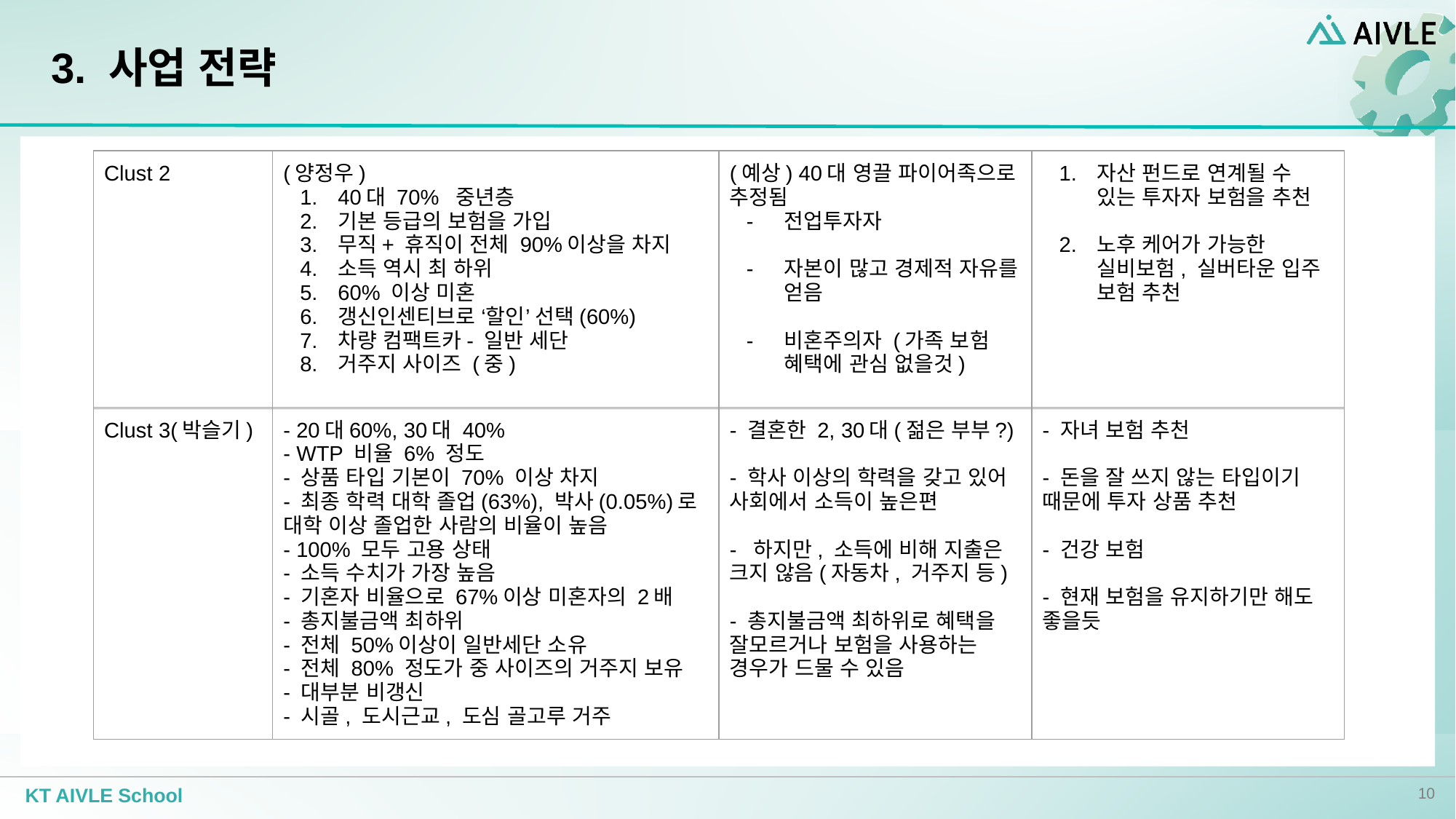

# 3. 사업 전략
| Clust 2 | (양정우) 40대 70% 중년층 기본 등급의 보험을 가입 무직+ 휴직이 전체 90%이상을 차지 소득 역시 최 하위 60% 이상 미혼 갱신인센티브로 ‘할인’ 선택(60%) 차량 컴팩트카- 일반 세단 거주지 사이즈 (중) | (예상) 40대 영끌 파이어족으로 추정됨 전업투자자 자본이 많고 경제적 자유를 얻음 비혼주의자 (가족 보험 혜택에 관심 없을것) | 자산 펀드로 연계될 수 있는 투자자 보험을 추천 노후 케어가 가능한 실비보험, 실버타운 입주 보험 추천 |
| --- | --- | --- | --- |
| Clust 3(박슬기) | - 20대60%, 30대 40% - WTP 비율 6% 정도 - 상품 타입 기본이 70% 이상 차지 - 최종 학력 대학 졸업(63%), 박사(0.05%)로 대학 이상 졸업한 사람의 비율이 높음 - 100% 모두 고용 상태 - 소득 수치가 가장 높음 - 기혼자 비율으로 67%이상 미혼자의 2배 - 총지불금액 최하위 - 전체 50%이상이 일반세단 소유 - 전체 80% 정도가 중 사이즈의 거주지 보유 - 대부분 비갱신 - 시골, 도시근교, 도심 골고루 거주 | - 결혼한 2, 30대(젊은 부부?) - 학사 이상의 학력을 갖고 있어 사회에서 소득이 높은편 - 하지만, 소득에 비해 지출은 크지 않음(자동차, 거주지 등) - 총지불금액 최하위로 혜택을 잘모르거나 보험을 사용하는 경우가 드물 수 있음 | - 자녀 보험 추천 - 돈을 잘 쓰지 않는 타입이기 때문에 투자 상품 추천 - 건강 보험 - 현재 보험을 유지하기만 해도 좋을듯 |
| --- | --- | --- | --- |